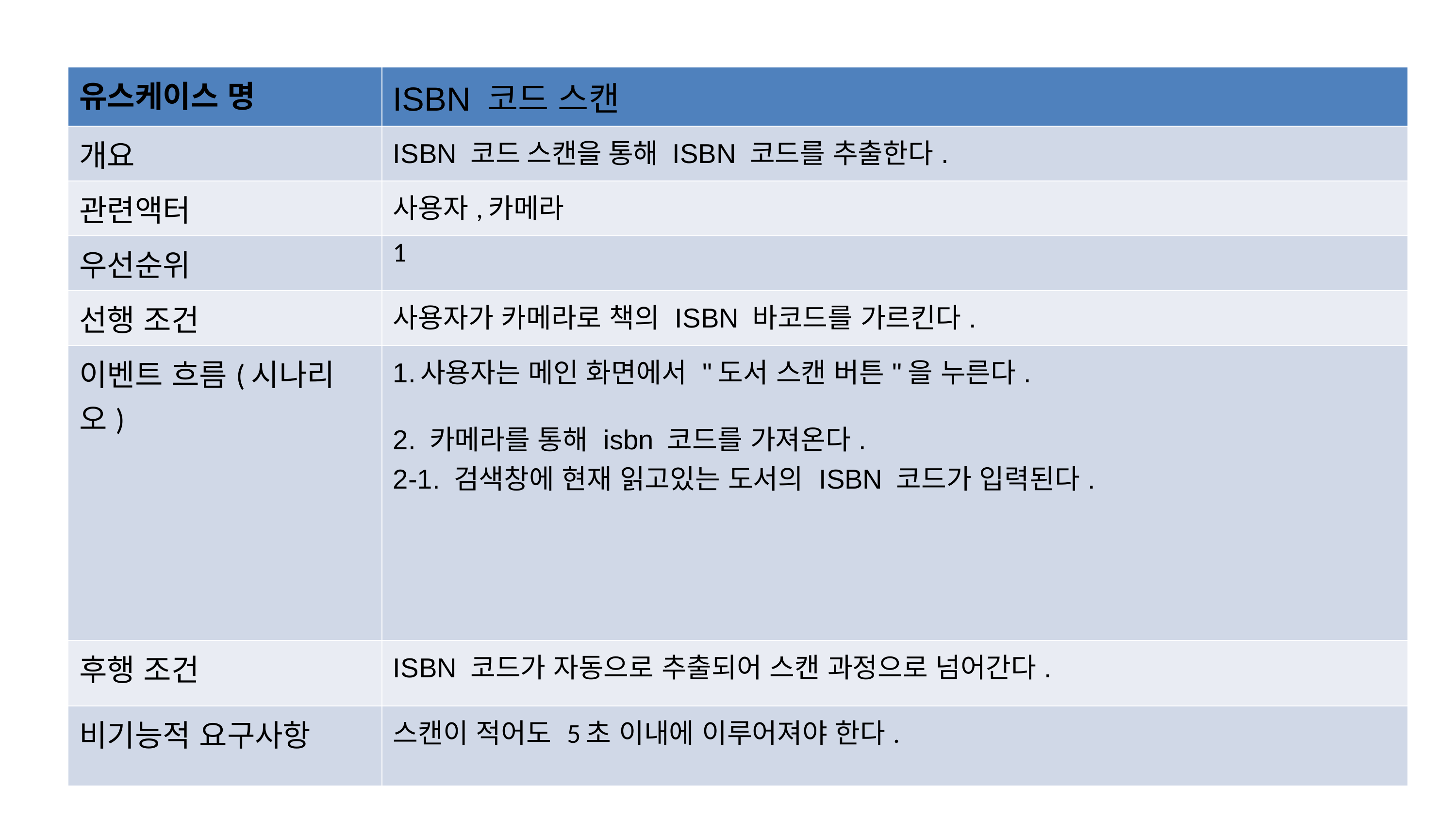

| 유스케이스 명 | ISBN 코드 스캔 |
| --- | --- |
| 개요 | ISBN 코드 스캔을 통해 ISBN 코드를 추출한다. |
| 관련액터 | 사용자,카메라 |
| 우선순위 | 1 |
| 선행 조건 | 사용자가 카메라로 책의 ISBN 바코드를 가르킨다. |
| 이벤트 흐름(시나리오) | 사용자는 메인 화면에서 "도서 스캔 버튼"을 누른다. 2. 카메라를 통해 isbn 코드를 가져온다. 2-1. 검색창에 현재 읽고있는 도서의 ISBN 코드가 입력된다. |
| 후행 조건 | ISBN 코드가 자동으로 추출되어 스캔 과정으로 넘어간다. |
| 비기능적 요구사항 | 스캔이 적어도 5초 이내에 이루어져야 한다. |